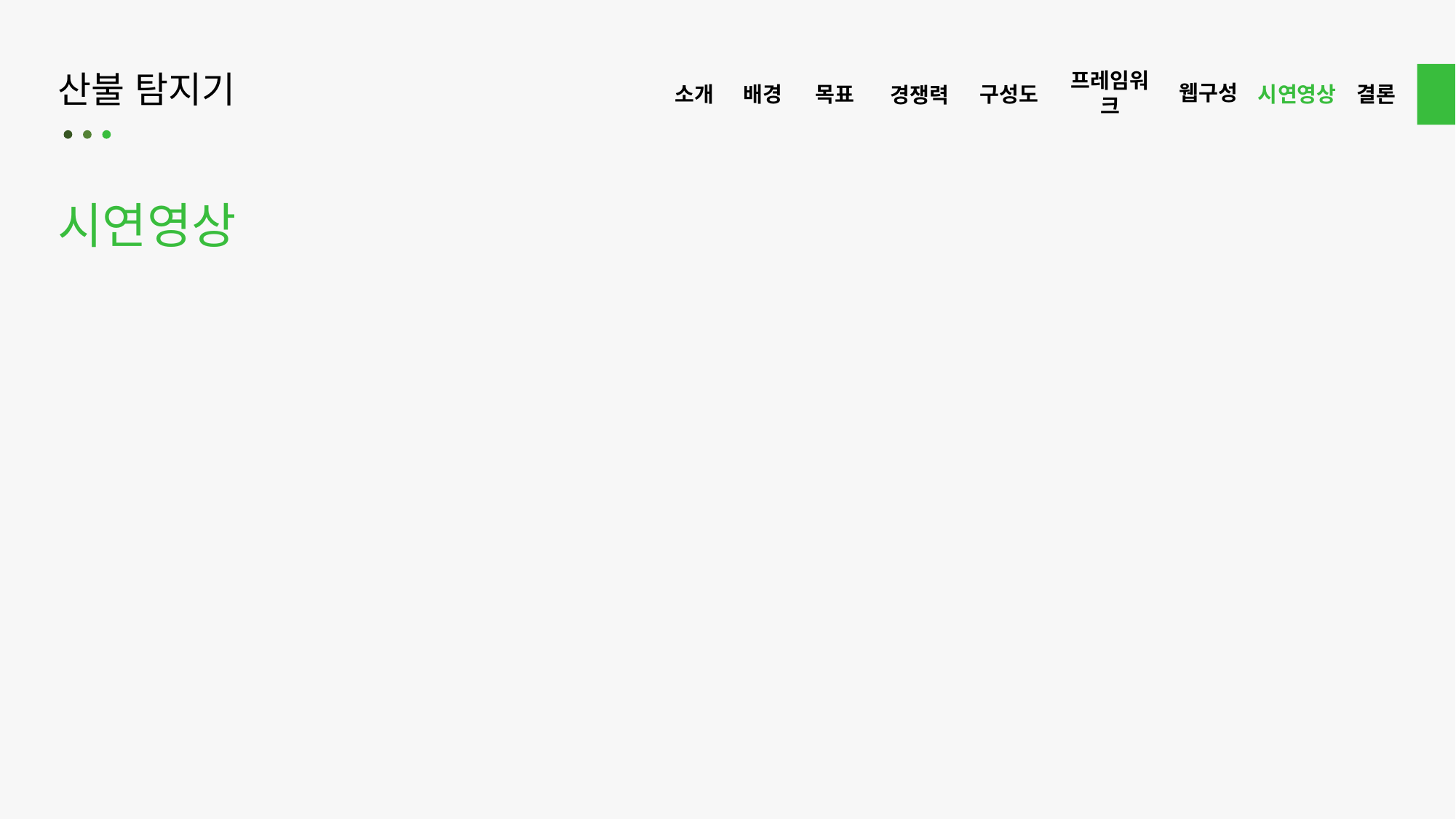

산불 탐지기

프레임워크
웹구성
구성도
목표
시연영상
결론
소개
배경
경쟁력
시연영상